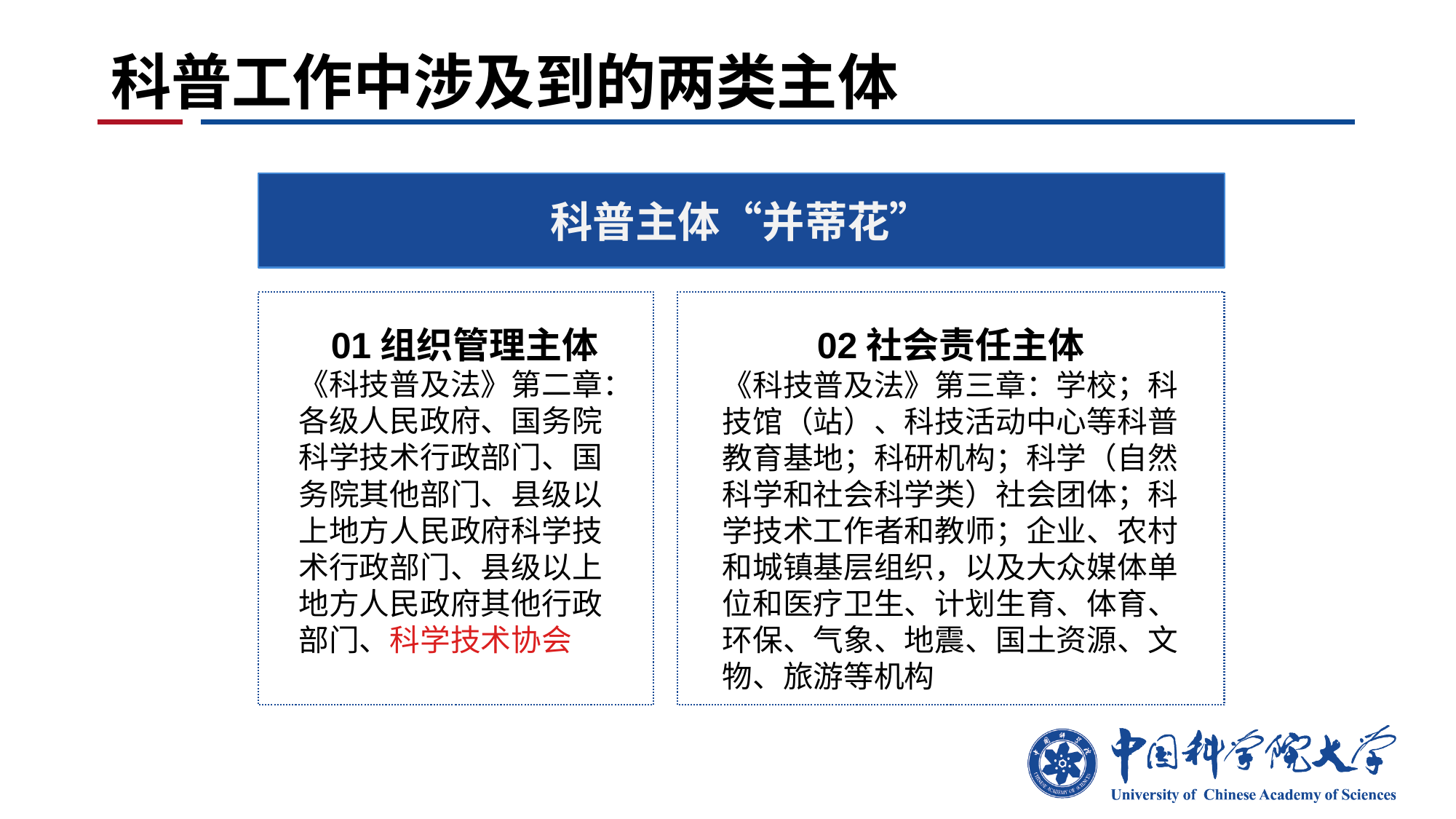

# 科普工作中涉及到的两类主体
科普主体“并蒂花”

01组织管理主体
《科技普及法》第二章：各级人民政府、国务院科学技术行政部门、国务院其他部门、县级以上地方人民政府科学技术行政部门、县级以上地方人民政府其他行政部门、科学技术协会
02社会责任主体
《科技普及法》第三章：学校；科技馆（站）、科技活动中心等科普教育基地；科研机构；科学（自然科学和社会科学类）社会团体；科学技术工作者和教师；企业、农村和城镇基层组织，以及大众媒体单位和医疗卫生、计划生育、体育、环保、气象、地震、国土资源、文物、旅游等机构